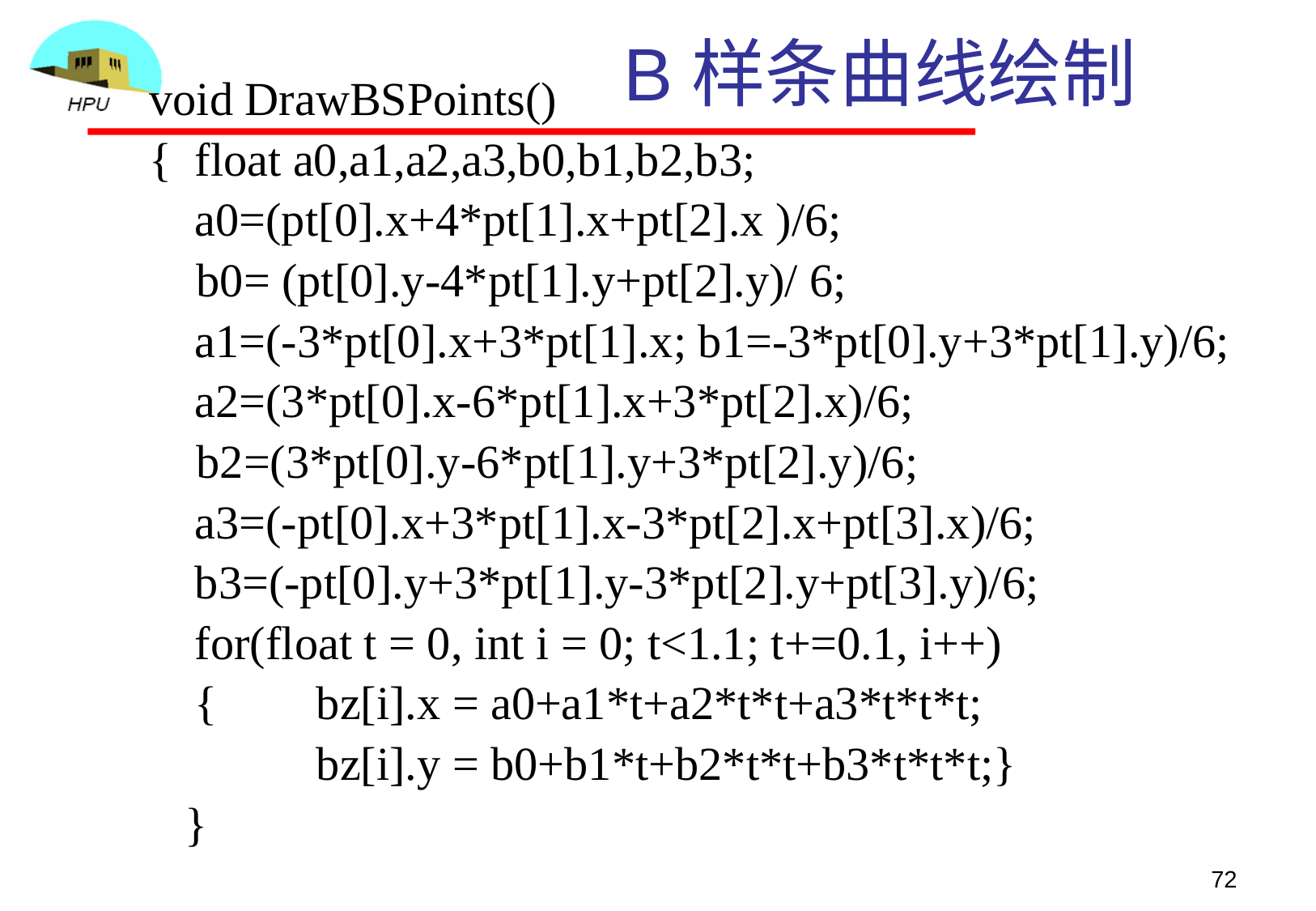

# B样条曲线绘制
void DrawBSPoints()
{	float a0,a1,a2,a3,b0,b1,b2,b3;
	a0=(pt[0].x+4*pt[1].x+pt[2].x )/6;
    b0= (pt[0].y-4*pt[1].y+pt[2].y)/ 6;
	a1=(-3*pt[0].x+3*pt[1].x; b1=-3*pt[0].y+3*pt[1].y)/6;
	a2=(3*pt[0].x-6*pt[1].x+3*pt[2].x)/6;
    b2=(3*pt[0].y-6*pt[1].y+3*pt[2].y)/6;
	a3=(-pt[0].x+3*pt[1].x-3*pt[2].x+pt[3].x)/6;
	b3=(-pt[0].y+3*pt[1].y-3*pt[2].y+pt[3].y)/6;
	for(float t = 0, int i = 0; t<1.1; t+=0.1, i++)
	{	bz[i].x = a0+a1*t+a2*t*t+a3*t*t*t;
		bz[i].y = b0+b1*t+b2*t*t+b3*t*t*t;}
   }
72